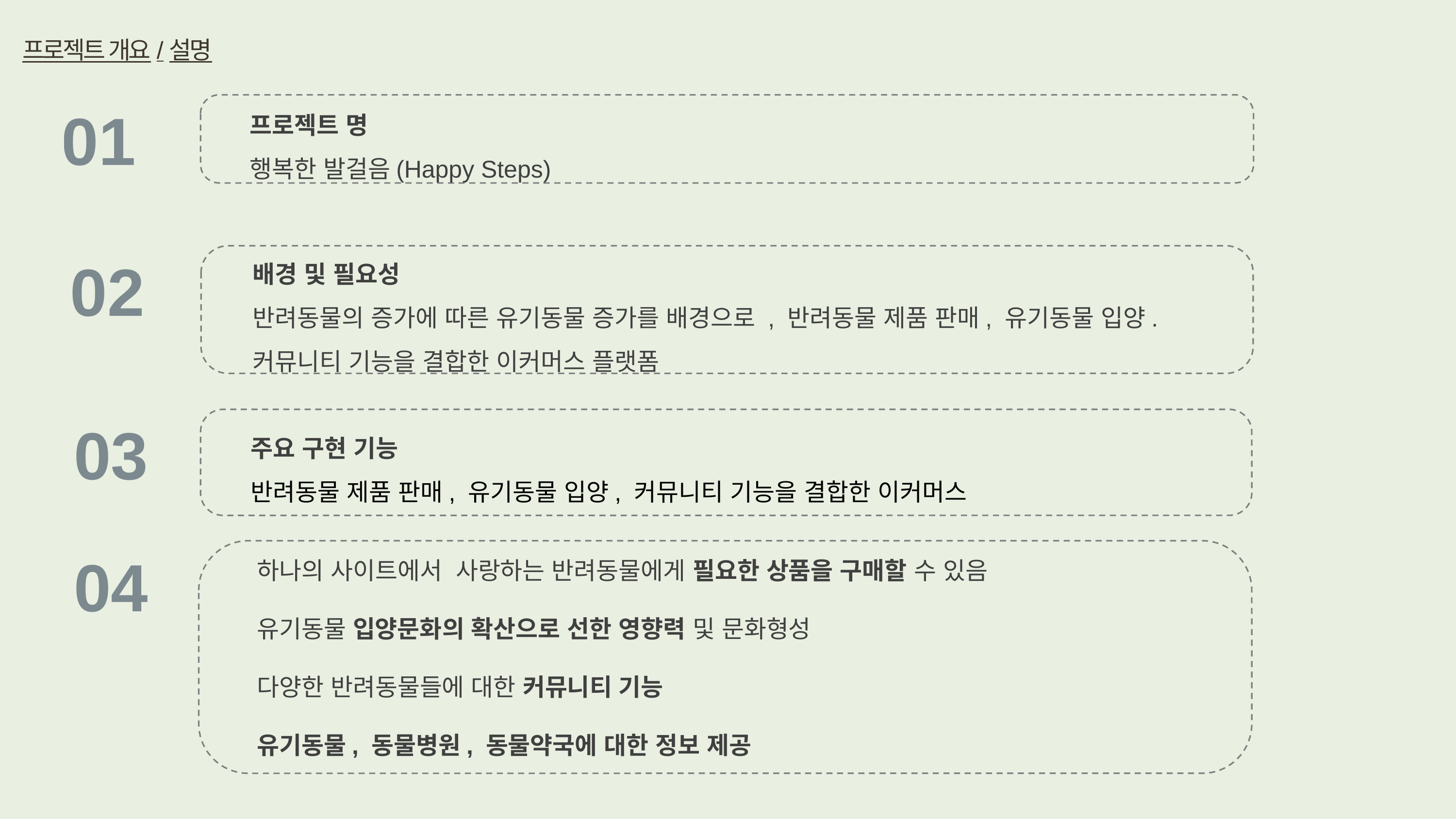

프로젝트 개요/설명
프로젝트 명
행복한 발걸음(Happy Steps)
01
02
배경 및 필요성
반려동물의 증가에 따른 유기동물 증가를 배경으로 , 반려동물 제품 판매, 유기동물 입양. 커뮤니티 기능을 결합한 이커머스 플랫폼
03
주요 구현 기능
반려동물 제품 판매, 유기동물 입양, 커뮤니티 기능을 결합한 이커머스

하나의 사이트에서  사랑하는 반려동물에게 필요한 상품을 구매할 수 있음

유기동물 입양문화의 확산으로 선한 영향력 및 문화형성

다양한 반려동물들에 대한 커뮤니티 기능

유기동물, 동물병원, 동물약국에 대한 정보 제공

04